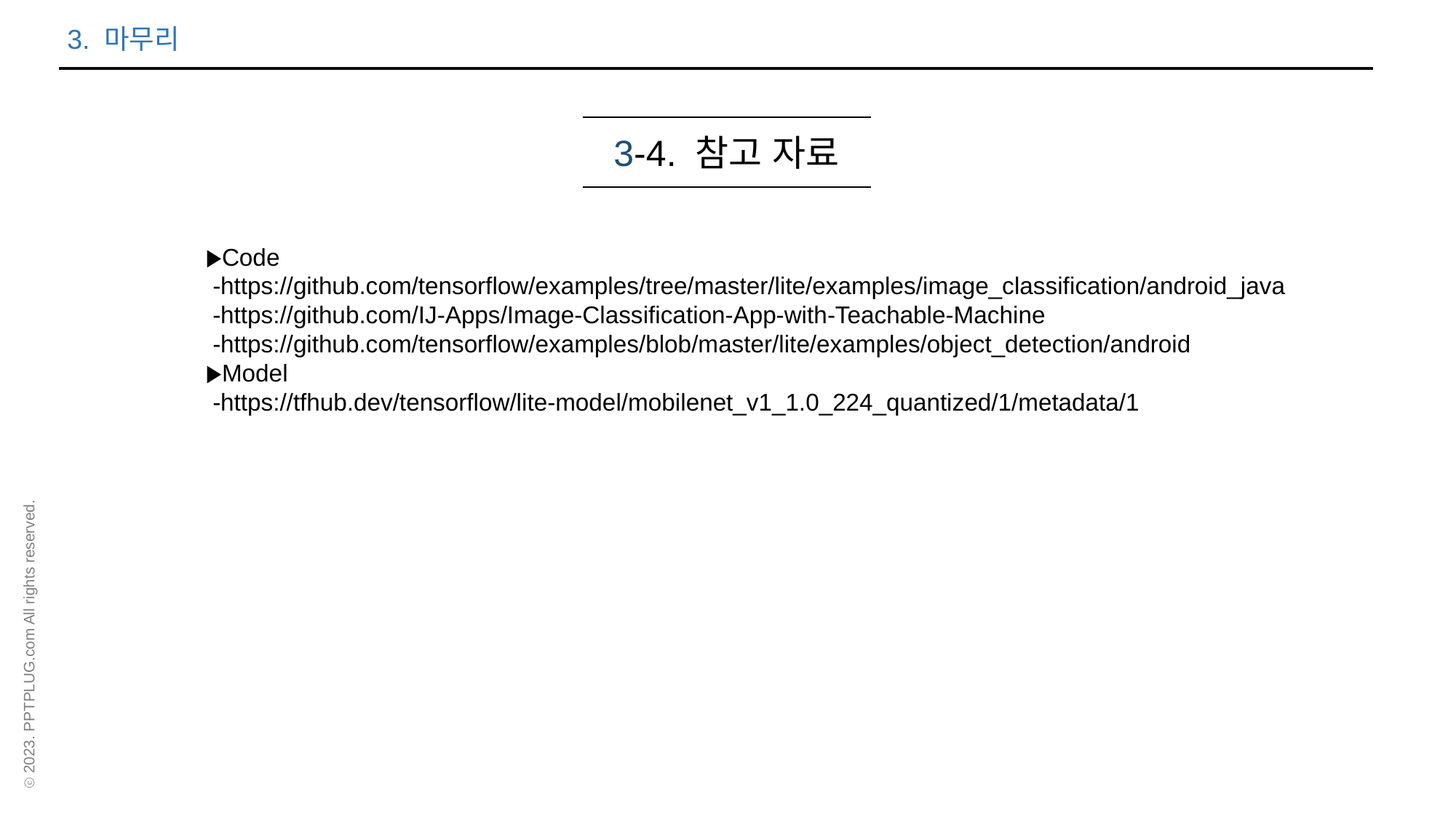

3. 마무리
3-4. 참고 자료
▶Code
 -https://github.com/tensorflow/examples/tree/master/lite/examples/image_classification/android_java
 -https://github.com/IJ-Apps/Image-Classification-App-with-Teachable-Machine
 -https://github.com/tensorflow/examples/blob/master/lite/examples/object_detection/android
▶Model
 -https://tfhub.dev/tensorflow/lite-model/mobilenet_v1_1.0_224_quantized/1/metadata/1